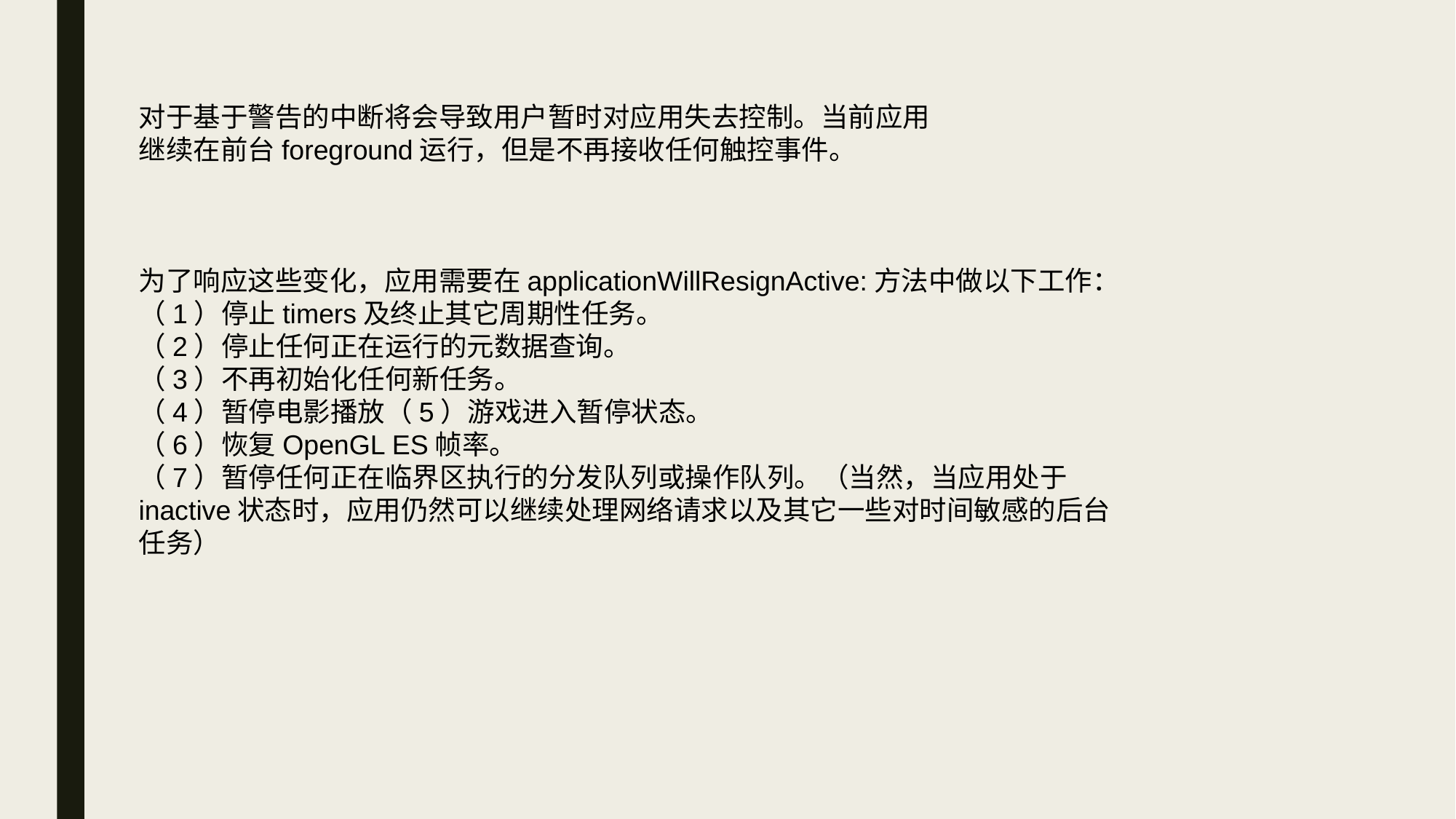

对于基于警告的中断将会导致用户暂时对应用失去控制。当前应用继续在前台foreground运行，但是不再接收任何触控事件。
为了响应这些变化，应用需要在applicationWillResignActive:方法中做以下工作：
（1）停止timers及终止其它周期性任务。
（2）停止任何正在运行的元数据查询。
（3）不再初始化任何新任务。
（4）暂停电影播放（5）游戏进入暂停状态。
（6）恢复OpenGL ES帧率。
（7）暂停任何正在临界区执行的分发队列或操作队列。（当然，当应用处于inactive状态时，应用仍然可以继续处理网络请求以及其它一些对时间敏感的后台任务）